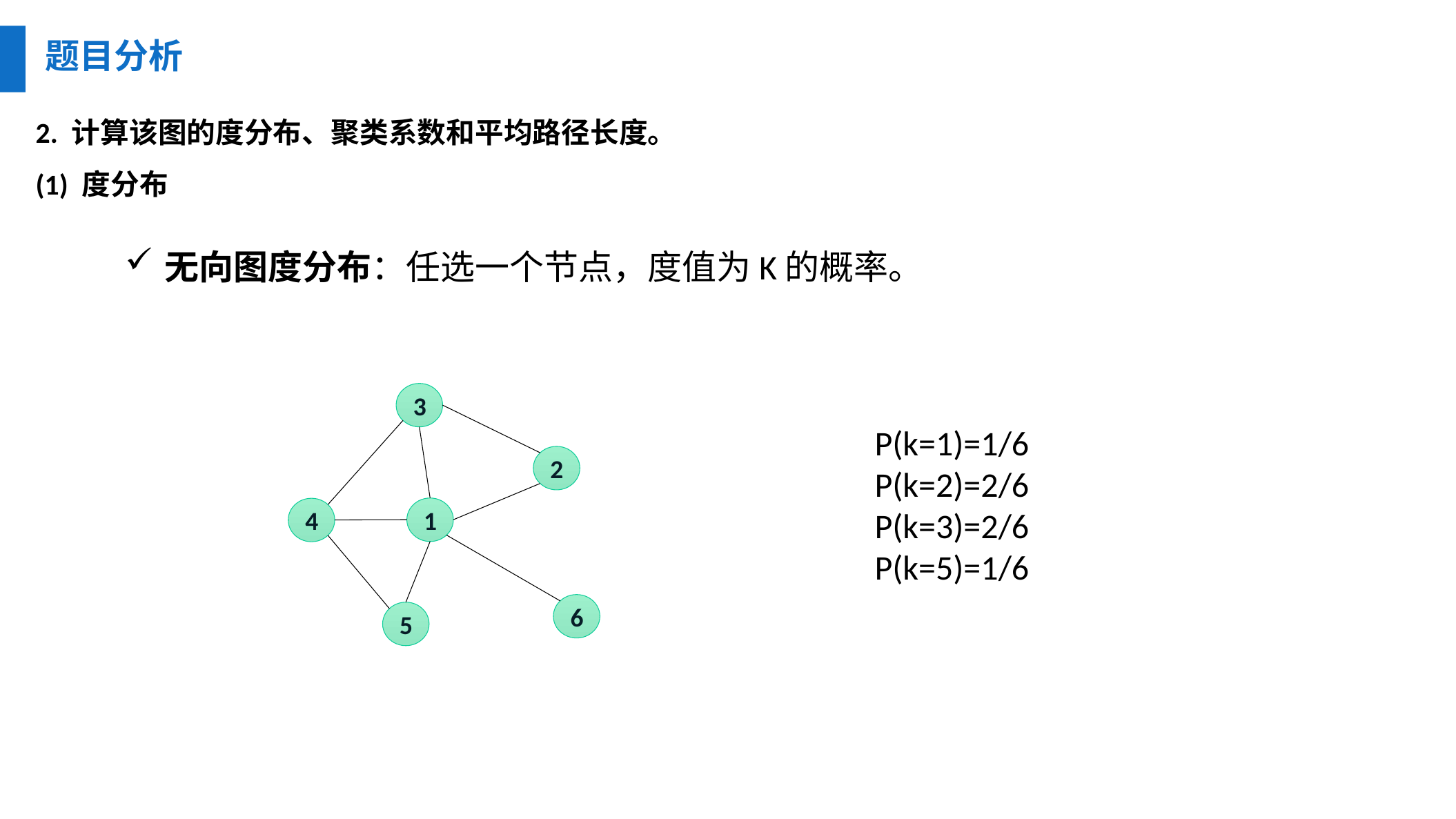

题目分析
2. 计算该图的度分布、聚类系数和平均路径长度。
(1) 度分布

无向图度分布：任选一个节点，度值为K的概率。
3
2
1
4
6
5
P(k=1)=1/6
P(k=2)=2/6
P(k=3)=2/6
P(k=5)=1/6